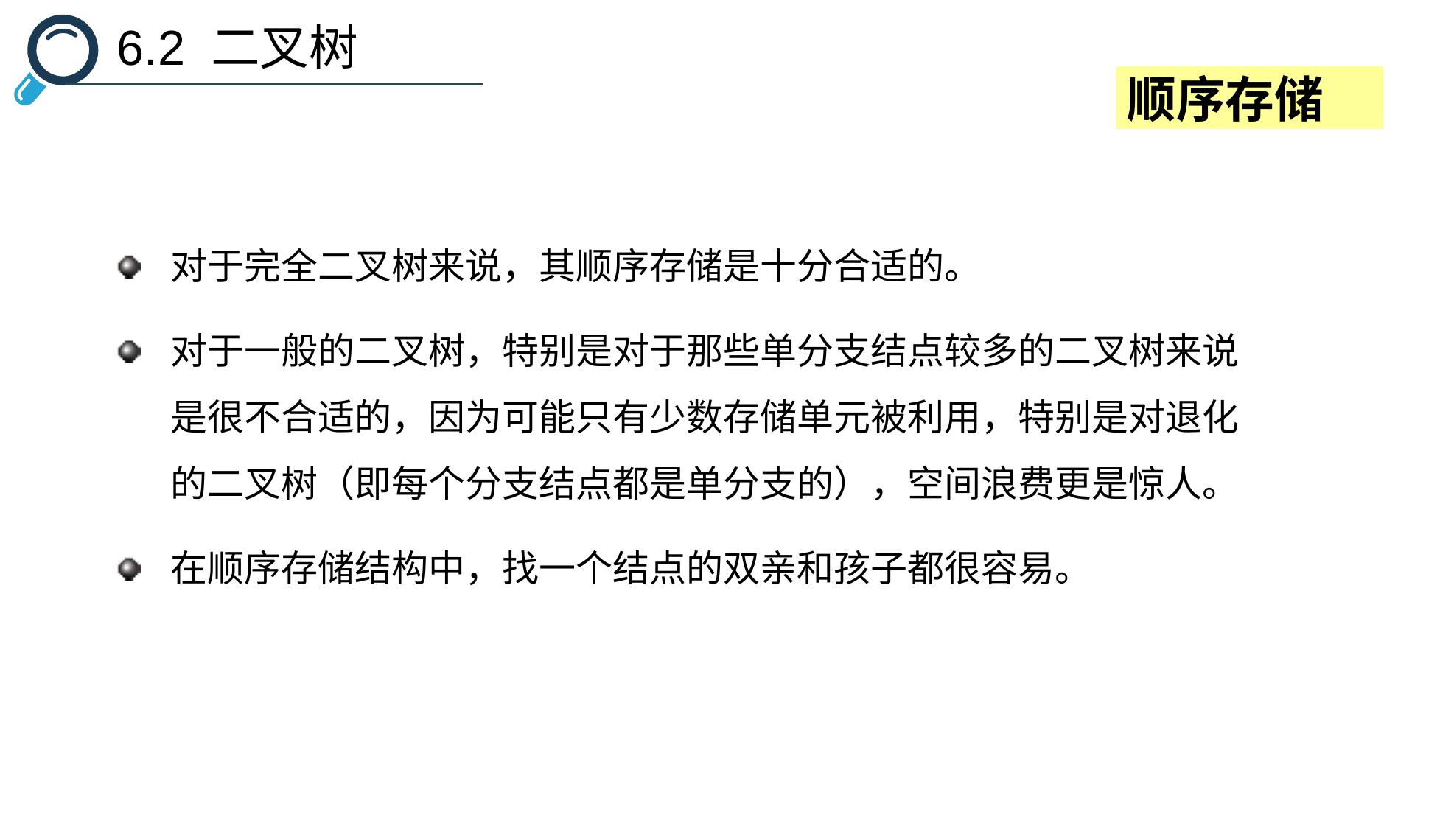

6.2 二叉树
顺序存储
对于完全二叉树来说，其顺序存储是十分合适的。
对于一般的二叉树，特别是对于那些单分支结点较多的二叉树来说是很不合适的，因为可能只有少数存储单元被利用，特别是对退化的二叉树（即每个分支结点都是单分支的），空间浪费更是惊人。
在顺序存储结构中，找一个结点的双亲和孩子都很容易。